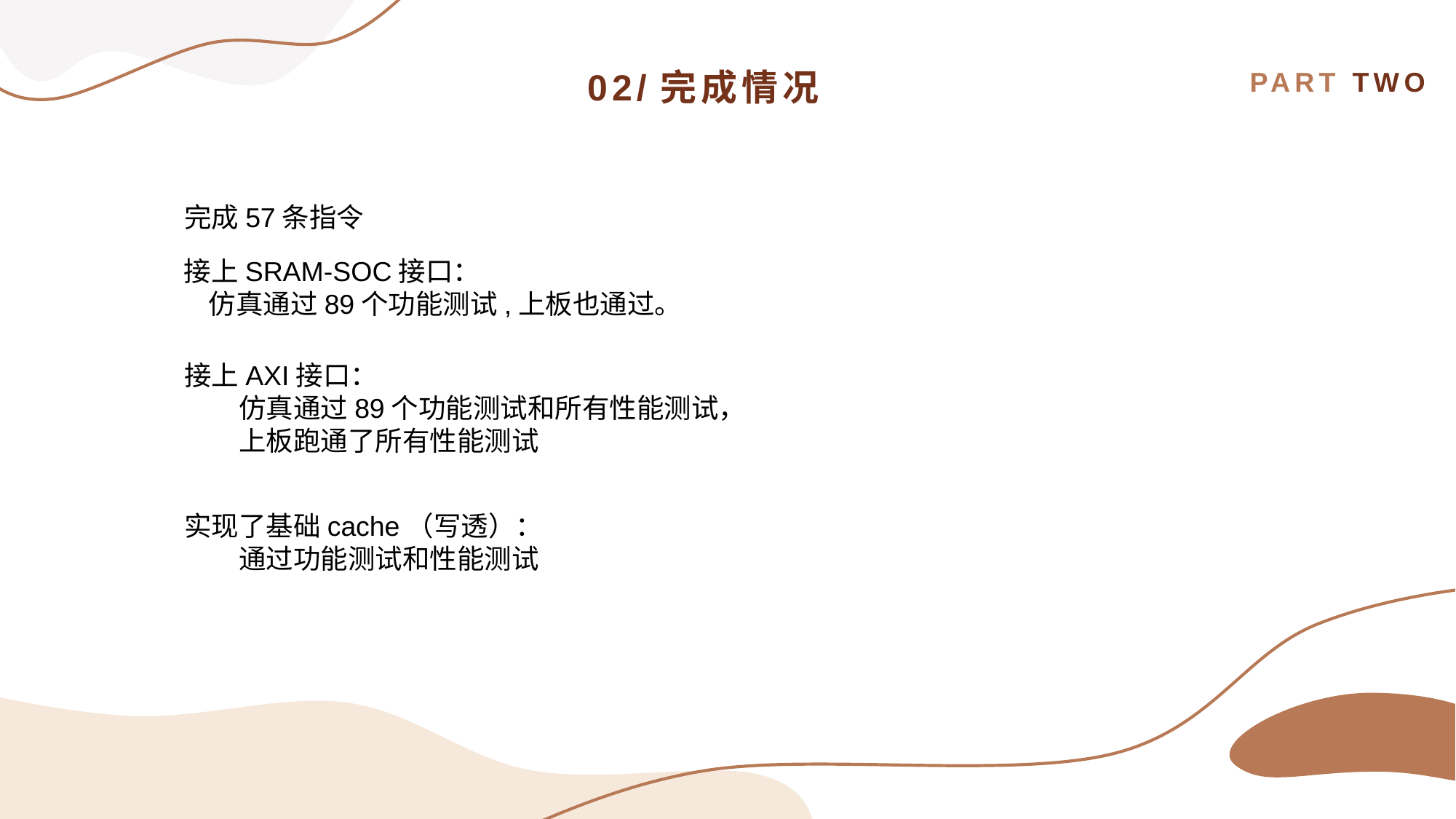

02/完成情况
PART TWO

添加标题文本
添加标题文本
添加标题文本
根据自己的需要添加适当的文字。
根据自己的需要添加适当的文字。
根据自己的需要添加适当的文字。

完成57条指令
 接上SRAM-SOC接口：
     仿真通过89个功能测试,上板也通过。
接上AXI接口：
仿真通过89个功能测试和所有性能测试，
上板跑通了所有性能测试
实现了基础cache（写透）：
通过功能测试和性能测试
PPT模板 http://www.1ppt.com/moban/